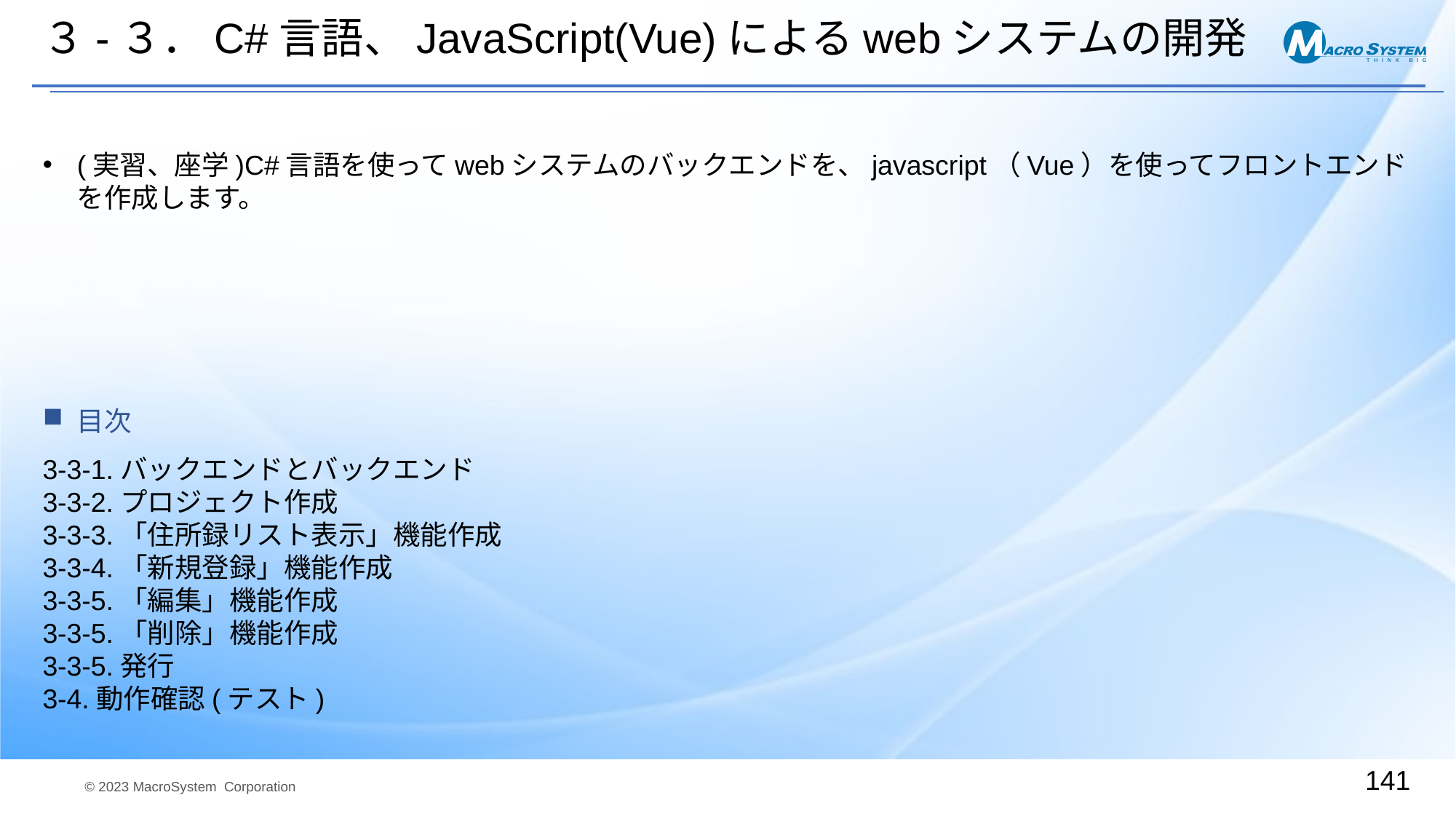

# ３-３．C#言語、JavaScript(Vue)によるwebシステムの開発
(実習、座学)C#言語を使ってwebシステムのバックエンドを、javascript（Vue）を使ってフロントエンドを作成します。
目次
3-3-1.バックエンドとバックエンド
3-3-2.プロジェクト作成
3-3-3.「住所録リスト表示」機能作成
3-3-4.「新規登録」機能作成
3-3-5.「編集」機能作成
3-3-5.「削除」機能作成
3-3-5.発行
3-4.動作確認(テスト)